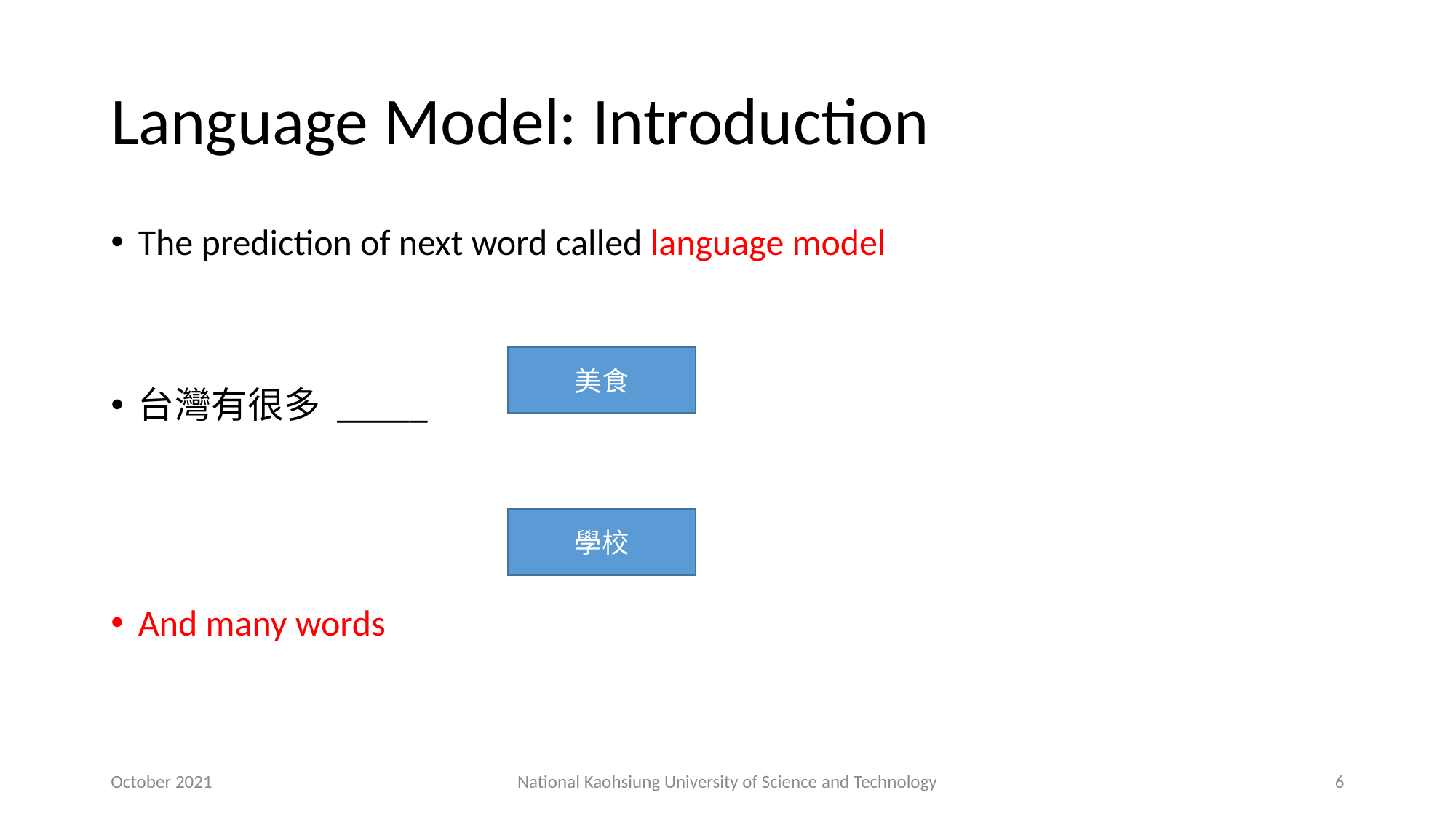

# Language Model: Introduction
The prediction of next word called language model

台灣有很多 _____

And many words
美食
學校
October 2021
National Kaohsiung University of Science and Technology
6